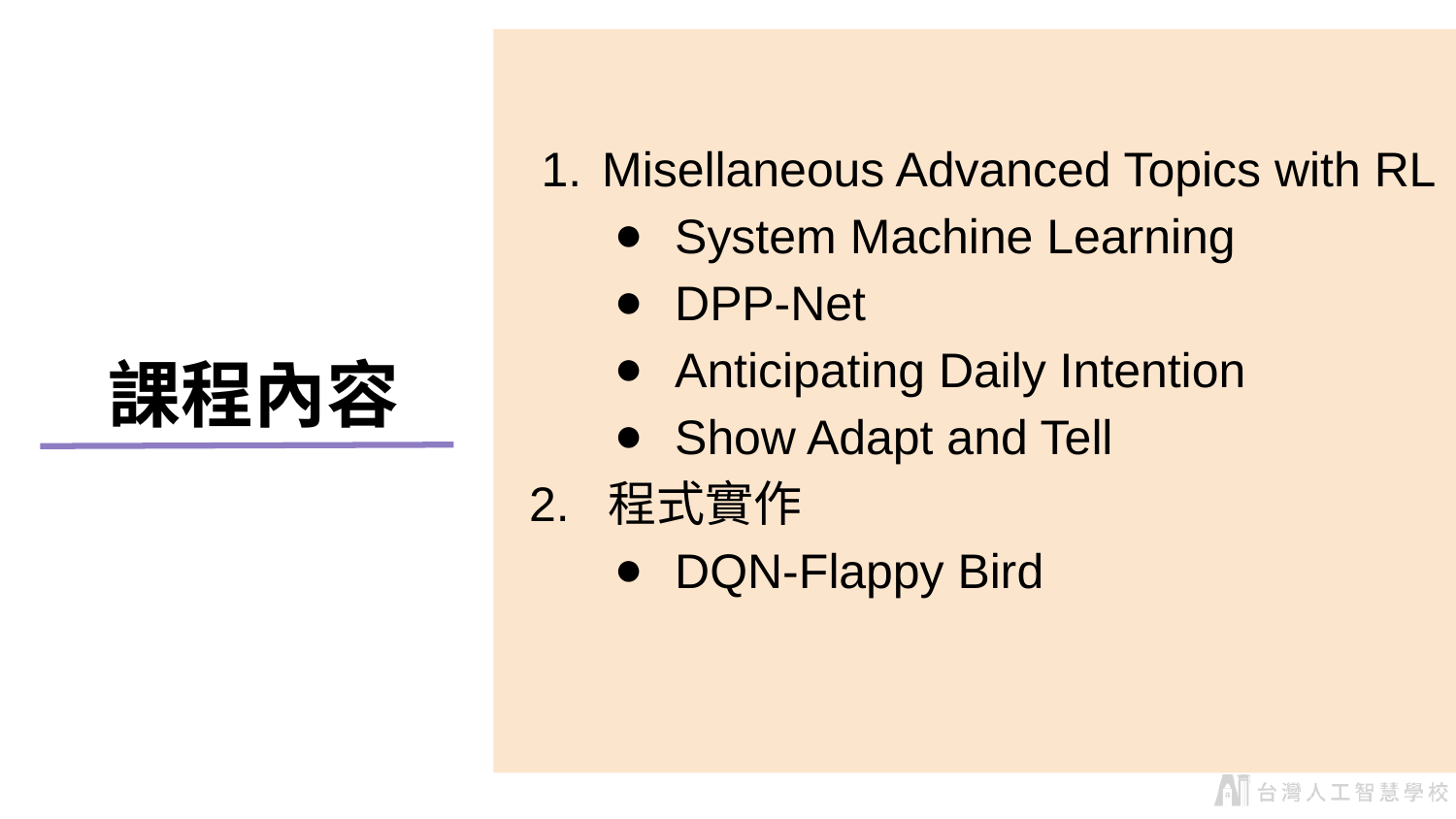

Misellaneous Advanced Topics with RL
System Machine Learning
DPP-Net
Anticipating Daily Intention
Show Adapt and Tell
2.  程式實作
DQN-Flappy Bird

課程內容